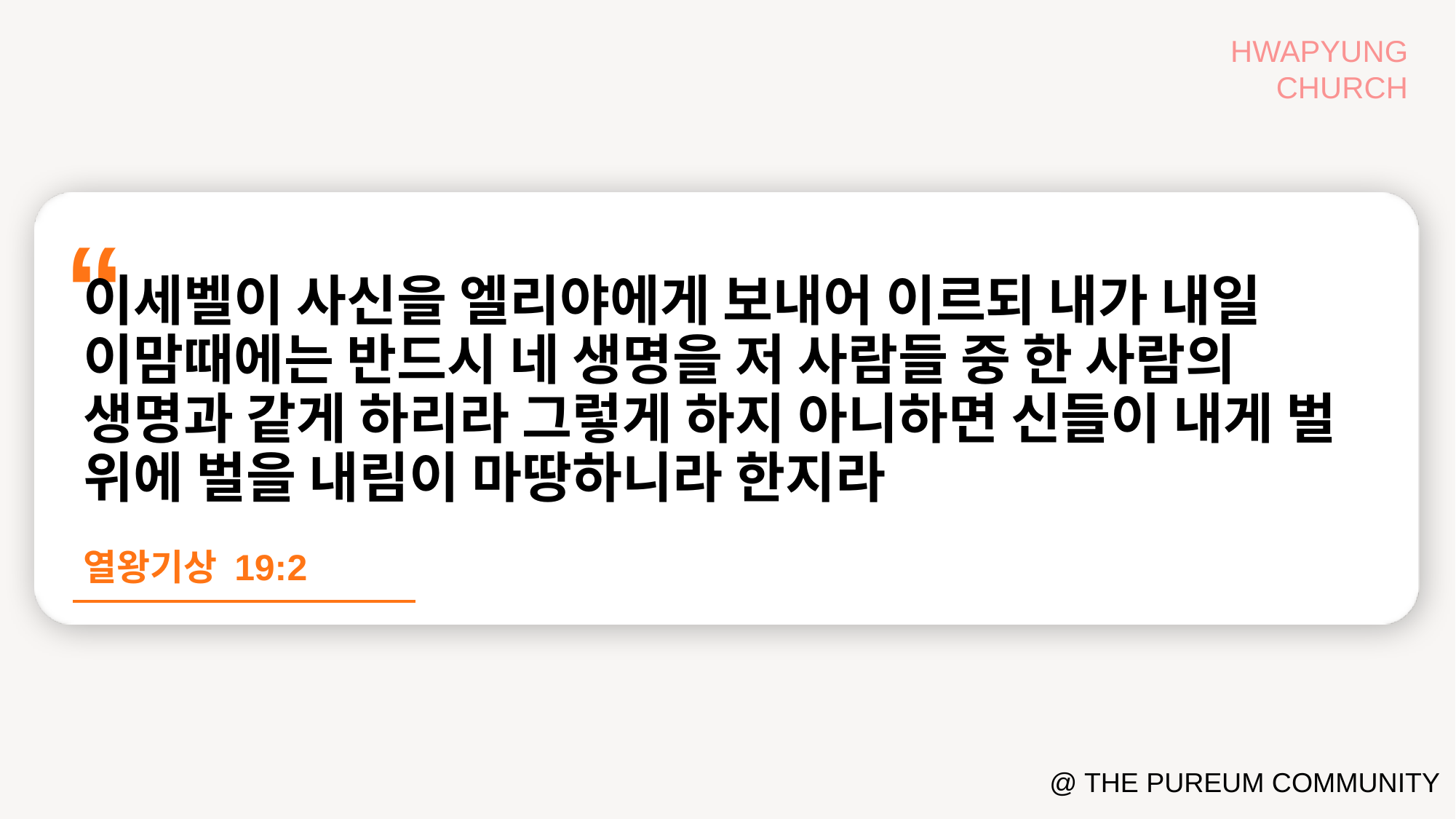

이세벨이 사신을 엘리야에게 보내어 이르되 내가 내일 이맘때에는 반드시 네 생명을 저 사람들 중 한 사람의 생명과 같게 하리라 그렇게 하지 아니하면 신들이 내게 벌 위에 벌을 내림이 마땅하니라 한지라
열왕기상 19:2